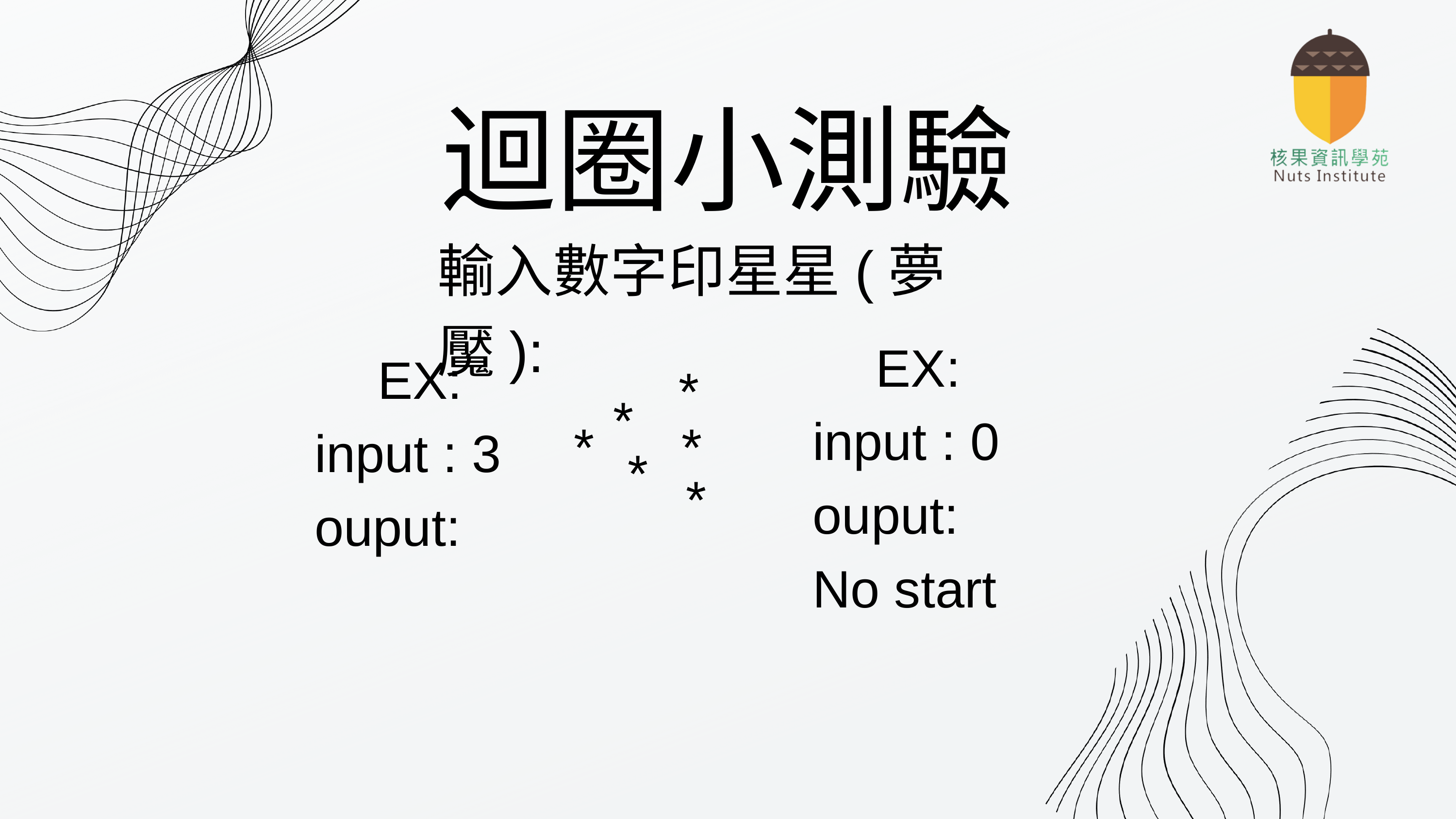

迴圈小測驗

輸入數字印星星(夢魘):

EX:
input : 0
ouput:
No start
EX:
input : 3
ouput:
              *
      *
      *      *
      *
              *